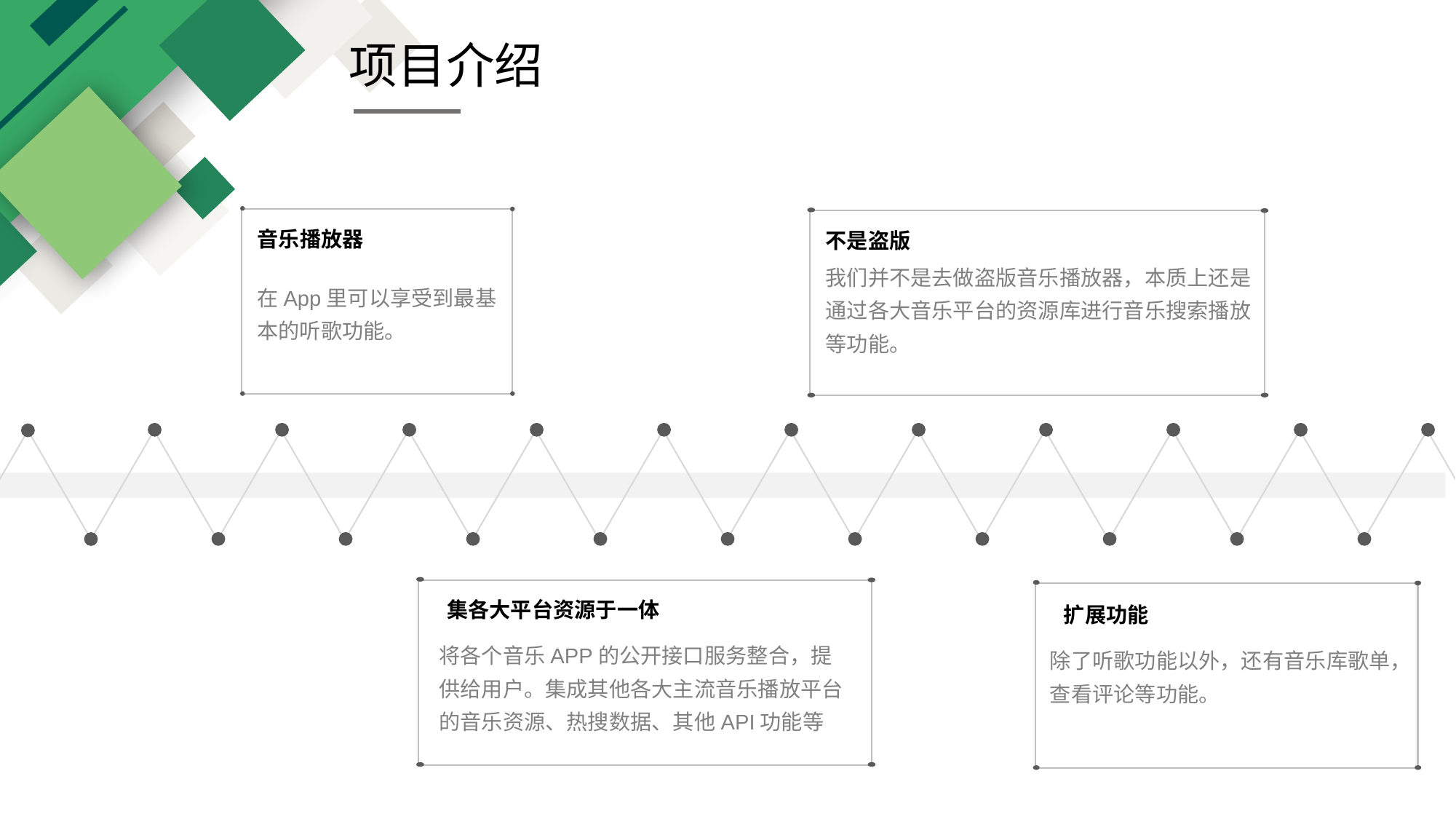

项目介绍

音乐播放器
不是盗版

在App里可以享受到最基本的听歌功能。

我们并不是去做盗版音乐播放器，本质上还是通过各大音乐平台的资源库进行音乐搜索播放等功能。

集各大平台资源于一体
扩展功能

将各个音乐APP的公开接口服务整合，提供给用户。集成其他各大主流音乐播放平台的音乐资源、热搜数据、其他API功能等

除了听歌功能以外，还有音乐库歌单，查看评论等功能。